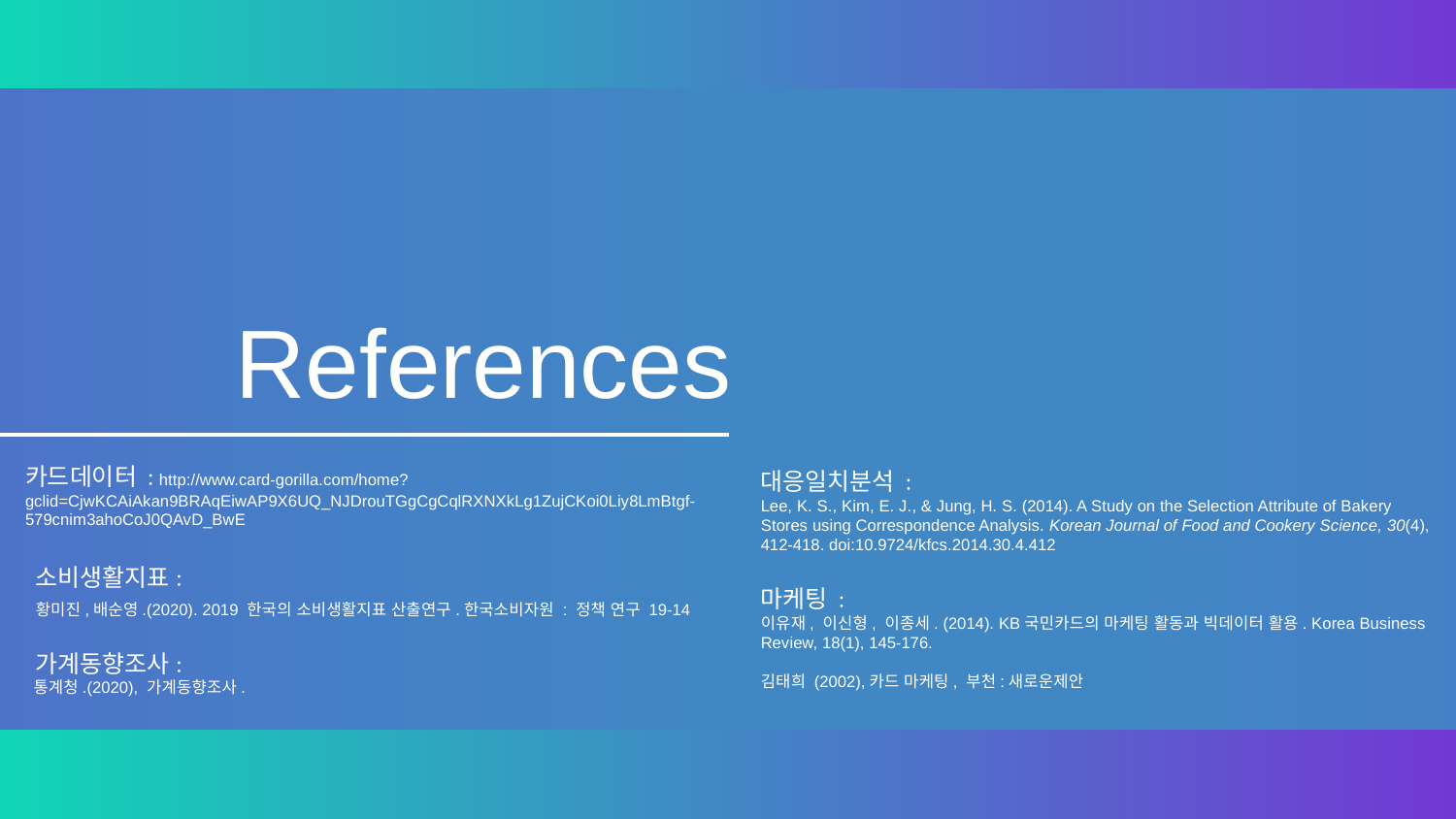

# References
카드데이터 : http://www.card-gorilla.com/home?gclid=CjwKCAiAkan9BRAqEiwAP9X6UQ_NJDrouTGgCgCqlRXNXkLg1ZujCKoi0Liy8LmBtgf-579cnim3ahoCoJ0QAvD_BwE
대응일치분석 :
Lee, K. S., Kim, E. J., & Jung, H. S. (2014). A Study on the Selection Attribute of Bakery Stores using Correspondence Analysis. Korean Journal of Food and Cookery Science, 30(4), 412-418. doi:10.9724/kfcs.2014.30.4.412

 소비생활지표:
 황미진,배순영.(2020). 2019 한국의 소비생활지표 산출연구.한국소비자원 : 정책 연구 19-14
마케팅 :
이유재, 이신형, 이종세. (2014). KB국민카드의 마케팅 활동과 빅데이터 활용. Korea Business Review, 18(1), 145-176.

김태희 (2002),카드 마케팅, 부천:새로운제안

 가계동향조사:
 통계청.(2020), 가계동향조사.